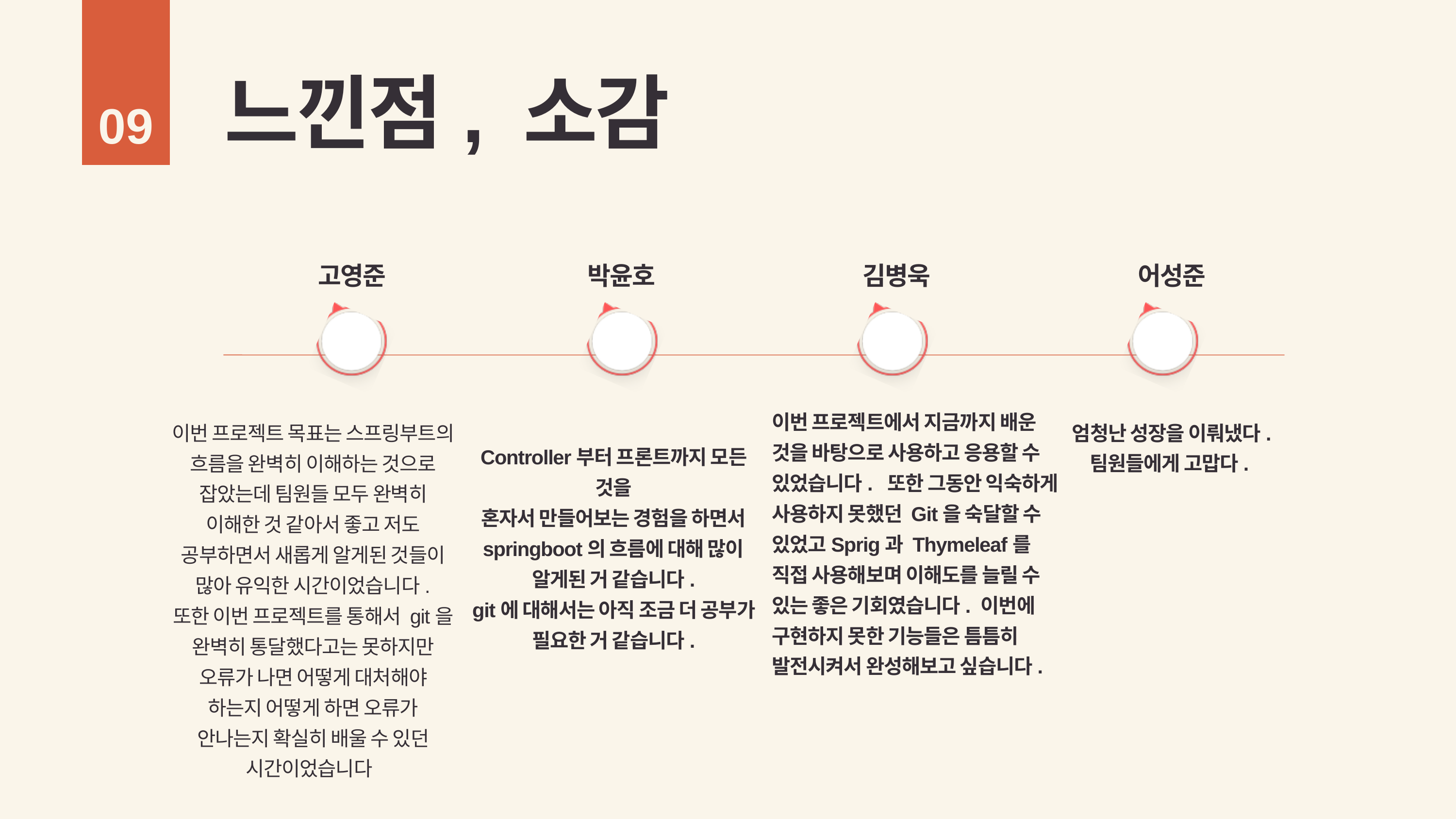

느낀점, 소감
09
고영준
박윤호
김병욱
어성준

이번 프로젝트에서 지금까지 배운 것을 바탕으로 사용하고 응용할 수 있었습니다.  또한 그동안 익숙하게 사용하지 못했던 Git을 숙달할 수  있었고Sprig과 Thymeleaf를 직접 사용해보며 이해도를 늘릴 수 있는 좋은 기회였습니다. 이번에 구현하지 못한 기능들은 틈틈히 발전시켜서 완성해보고 싶습니다.
이번 프로젝트 목표는 스프링부트의 흐름을 완벽히 이해하는 것으로 잡았는데 팀원들 모두 완벽히 이해한 것 같아서 좋고 저도 공부하면서 새롭게 알게된 것들이 많아 유익한 시간이었습니다.
또한 이번 프로젝트를 통해서 git을 완벽히 통달했다고는 못하지만 오류가 나면 어떻게 대처해야 하는지 어떻게 하면 오류가 안나는지 확실히 배울 수 있던 시간이었습니다

엄청난 성장을 이뤄냈다.
팀원들에게 고맙다.
Controller부터 프론트까지 모든 것을
혼자서 만들어보는 경험을 하면서
springboot의 흐름에 대해 많이
알게된 거 같습니다.
git에 대해서는 아직 조금 더 공부가 필요한 거 같습니다.